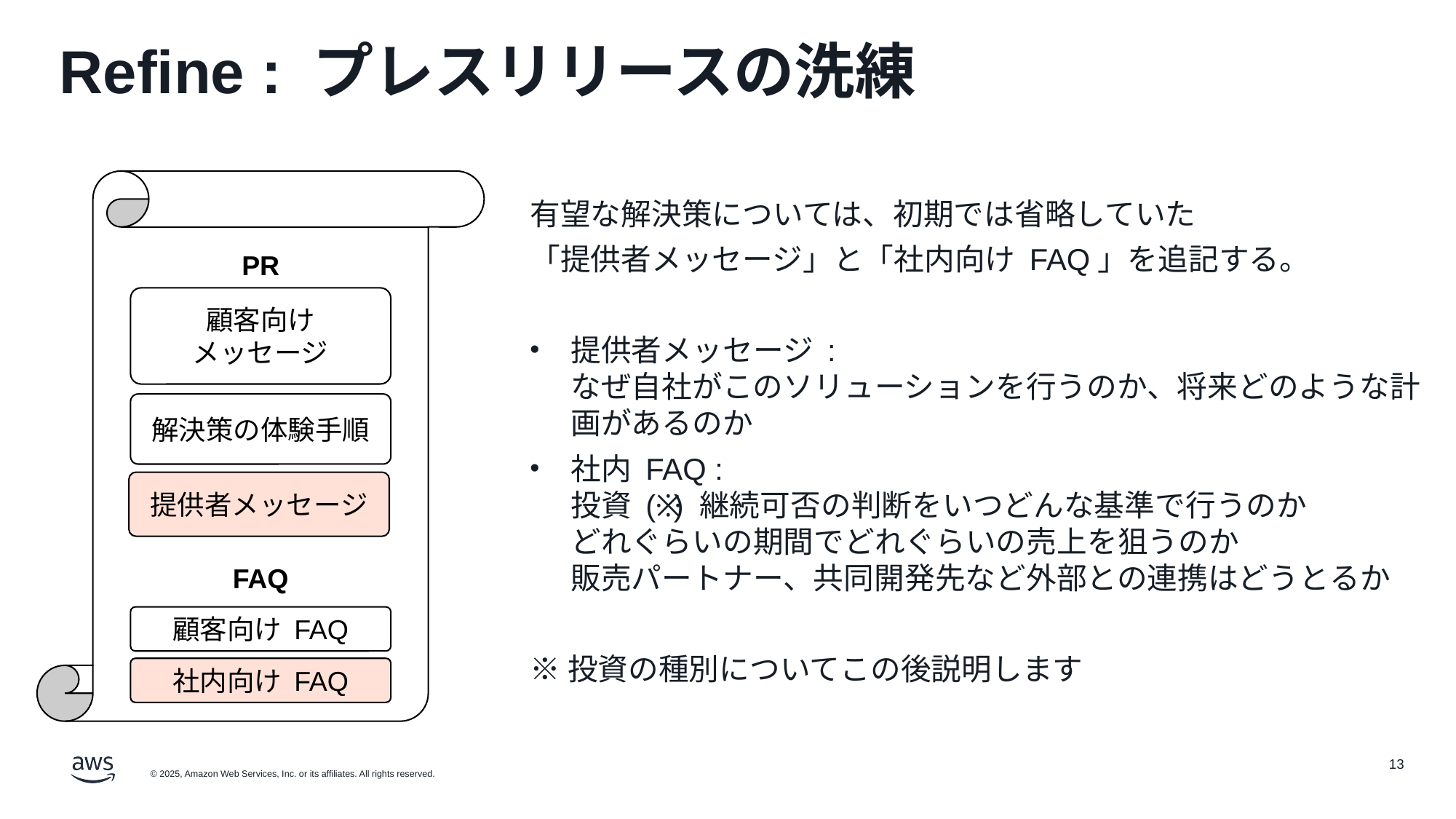

# Refine : プレスリリースの洗練

有望な解決策については、初期では省略していた
「提供者メッセージ」と「社内向け FAQ」を追記する。

提供者メッセージ :
なぜ自社がこのソリューションを行うのか、将来どのような計画があるのか
社内 FAQ :
投資 (※) 継続可否の判断をいつどんな基準で行うのか
どれぐらいの期間でどれぐらいの売上を狙うのか
販売パートナー、共同開発先など外部との連携はどうとるか

※投資の種別についてこの後説明します
PR
顧客向け
メッセージ
解決策の体験手順
提供者メッセージ
FAQ
顧客向け FAQ
社内向け FAQ
13